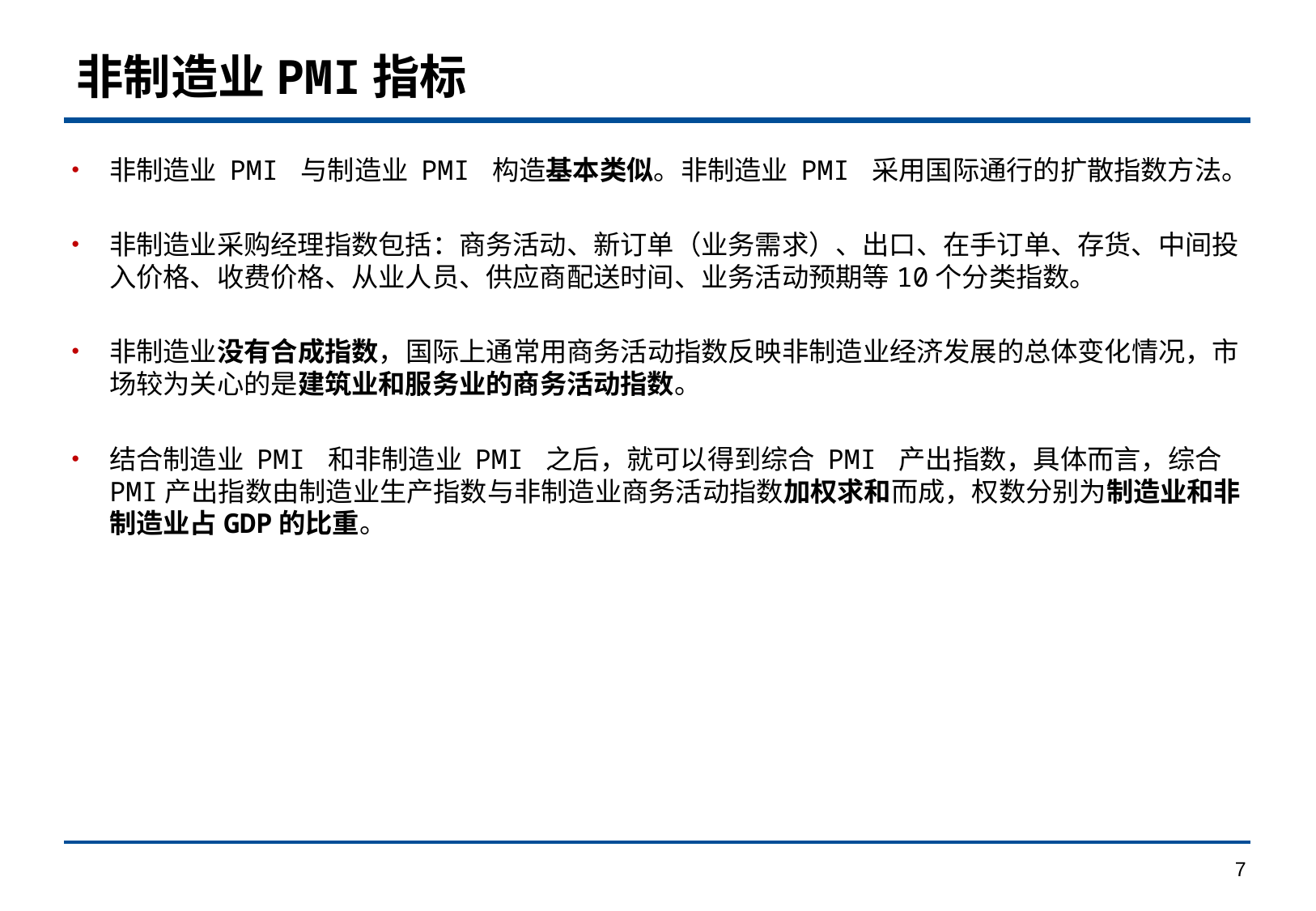

# 非制造业PMI指标
非制造业 PMI 与制造业 PMI 构造基本类似。非制造业 PMI 采用国际通行的扩散指数方法。

非制造业采购经理指数包括：商务活动、新订单（业务需求）、出口、在手订单、存货、中间投入价格、收费价格、从业人员、供应商配送时间、业务活动预期等10个分类指数。

非制造业没有合成指数，国际上通常用商务活动指数反映非制造业经济发展的总体变化情况，市场较为关心的是建筑业和服务业的商务活动指数。

结合制造业 PMI 和非制造业 PMI 之后，就可以得到综合 PMI 产出指数，具体而言，综合 PMI产出指数由制造业生产指数与非制造业商务活动指数加权求和而成，权数分别为制造业和非制造业占GDP的比重。